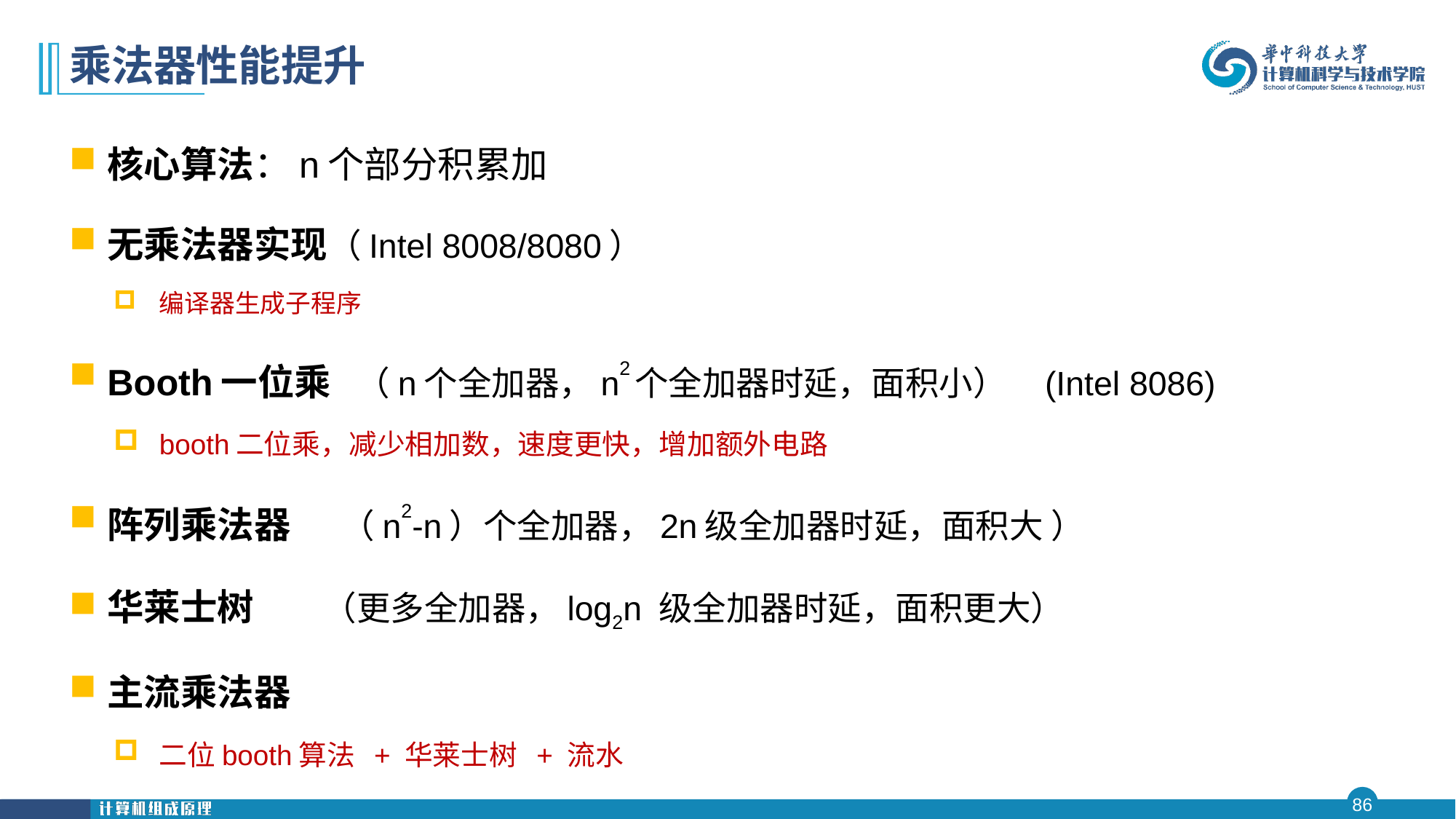

# 乘法器性能提升
核心算法：n个部分积累加
无乘法器实现（Intel 8008/8080）
编译器生成子程序
Booth一位乘   （n个全加器，n2个全加器时延，面积小）    (Intel 8086)
booth二位乘，减少相加数，速度更快，增加额外电路
阵列乘法器      （n2-n）个全加器，2n级全加器时延，面积大 ）
华莱士树         （更多全加器，log2n 级全加器时延，面积更大）
主流乘法器
二位booth算法  + 华莱士树  + 流水